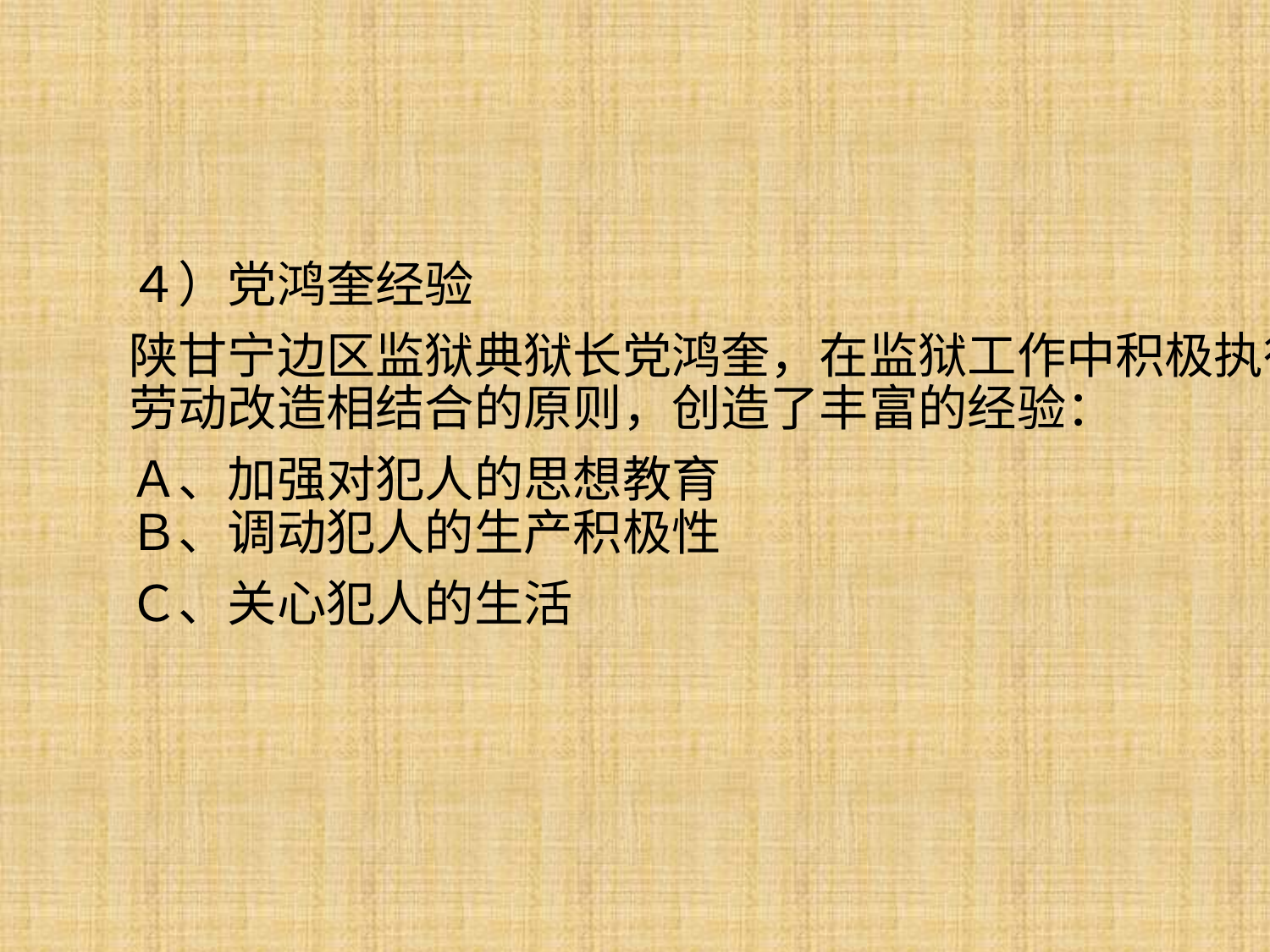

#
４）党鸿奎经验
陕甘宁边区监狱典狱长党鸿奎，在监狱工作中积极执行思想教育与劳动改造相结合的原则，创造了丰富的经验：
Ａ、加强对犯人的思想教育
Ｂ、调动犯人的生产积极性
Ｃ、关心犯人的生活